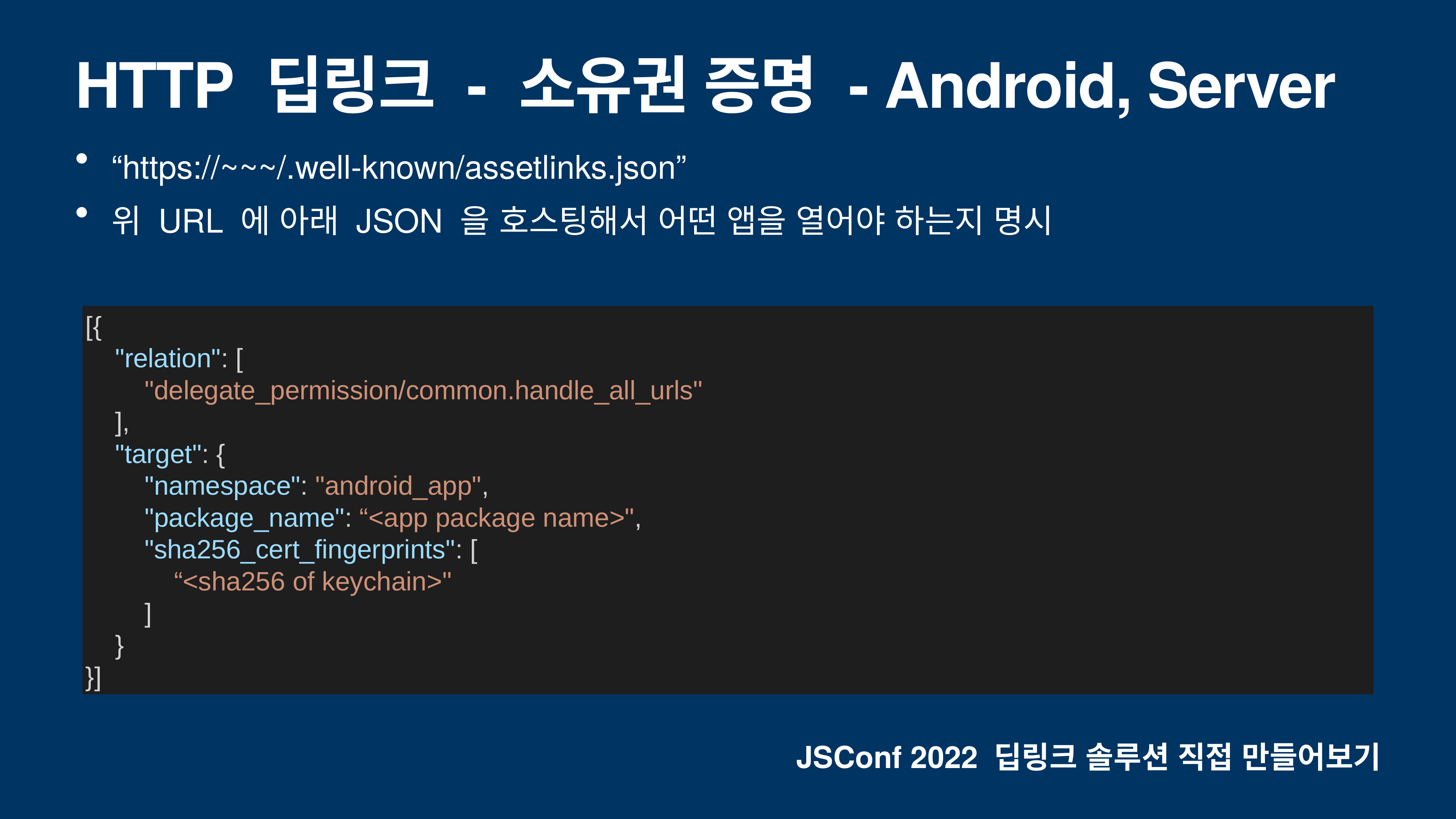

# HTTP 딥링크 - 소유권 증명 - Android, Server
“https://~~~/.well-known/assetlinks.json”
위 URL 에 아래 JSON 을 호스팅해서 어떤 앱을 열어야 하는지 명시
[{
    "relation": [
        "delegate_permission/common.handle_all_urls"
    ],
    "target": {
        "namespace": "android_app",
        "package_name": “<app package name>",
        "sha256_cert_fingerprints": [
            “<sha256 of keychain>"
        ]
    }
}]
JSConf 2022 딥링크 솔루션 직접 만들어보기